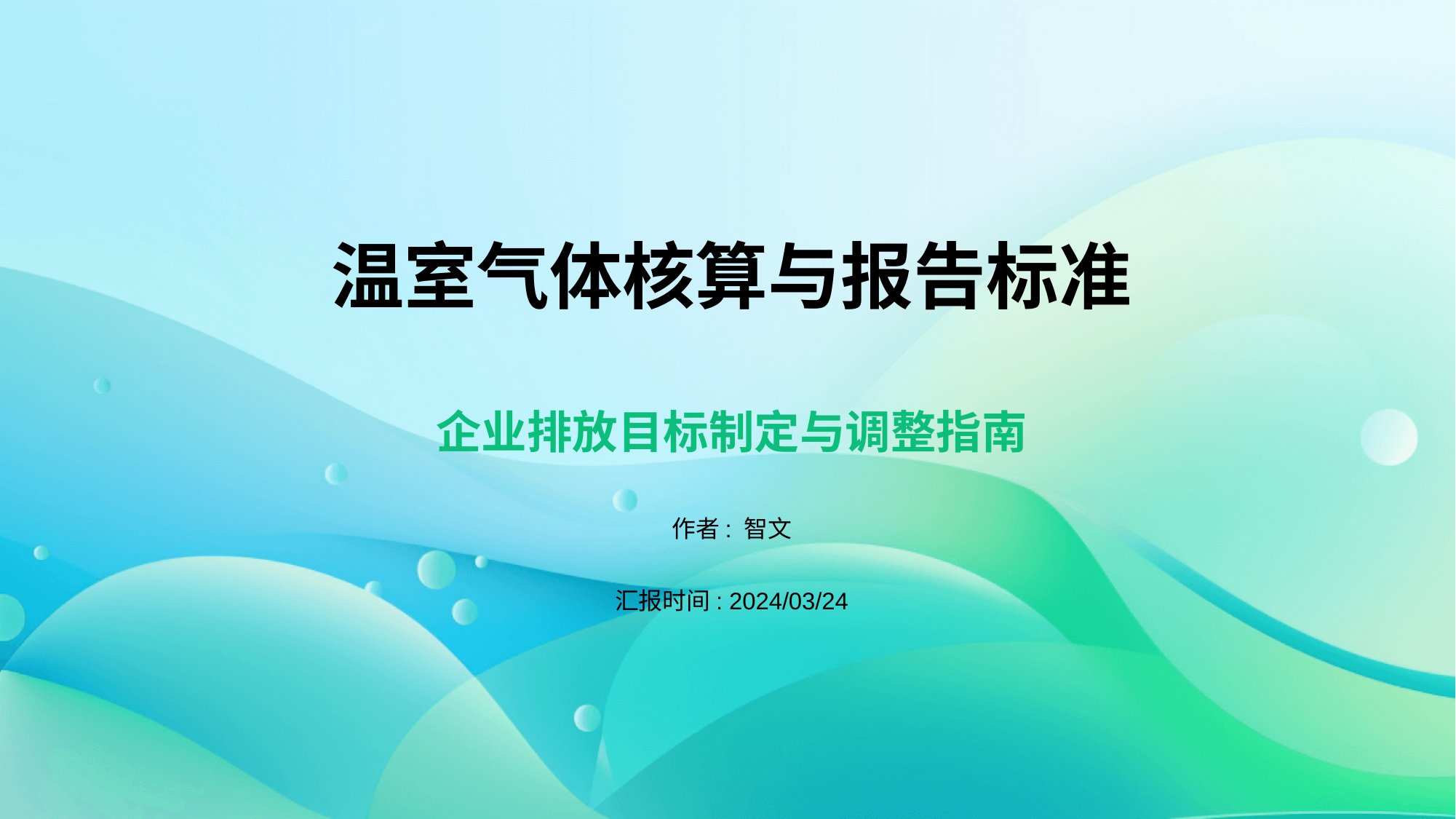

温室气体核算与报告标准
企业排放目标制定与调整指南

作者: 智文

汇报时间: 2024/03/24